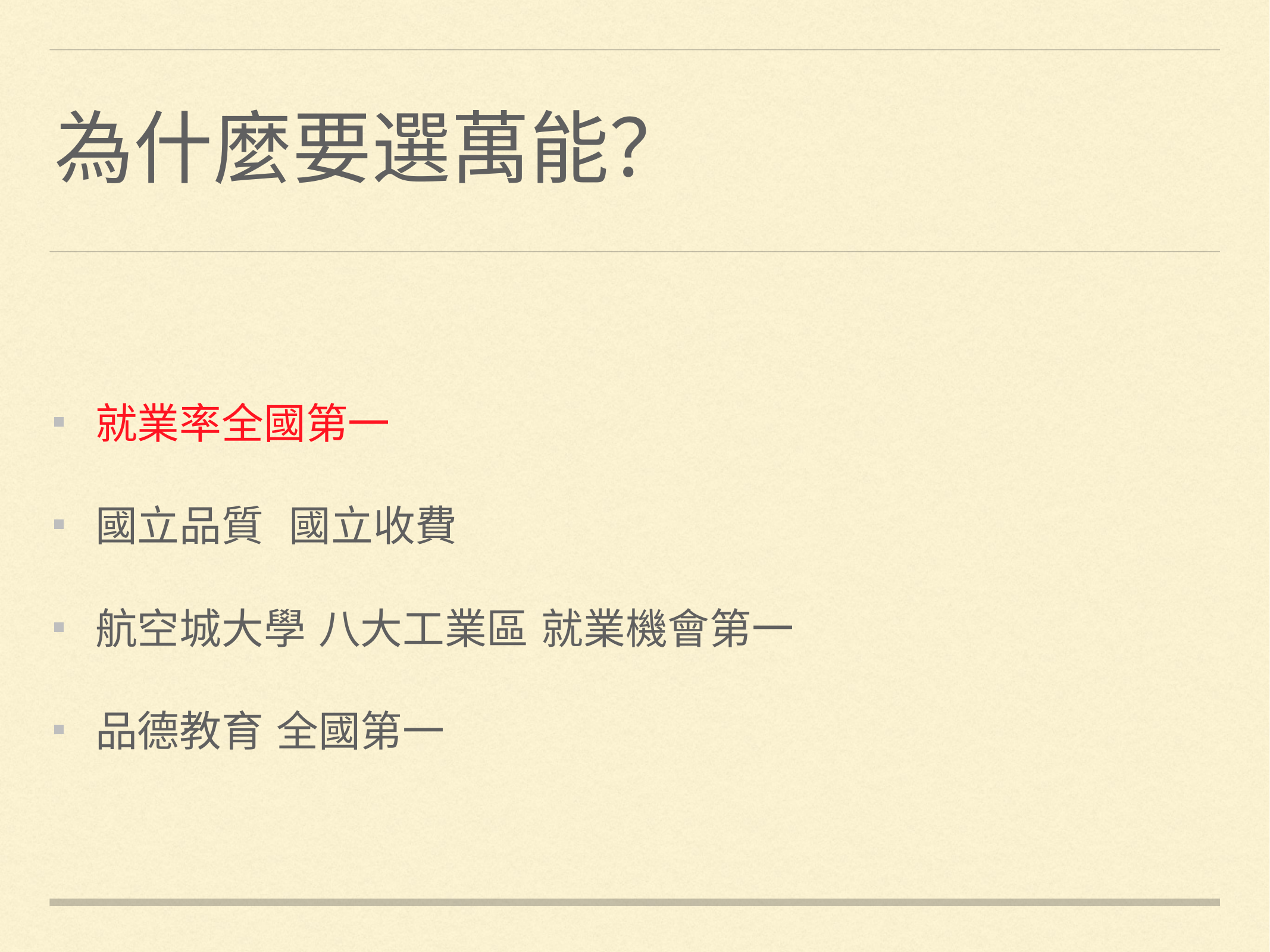

# 為什麼要選萬能？
就業率全國第一
國立品質  國立收費
航空城大學 八大工業區 就業機會第一
品德教育 全國第一